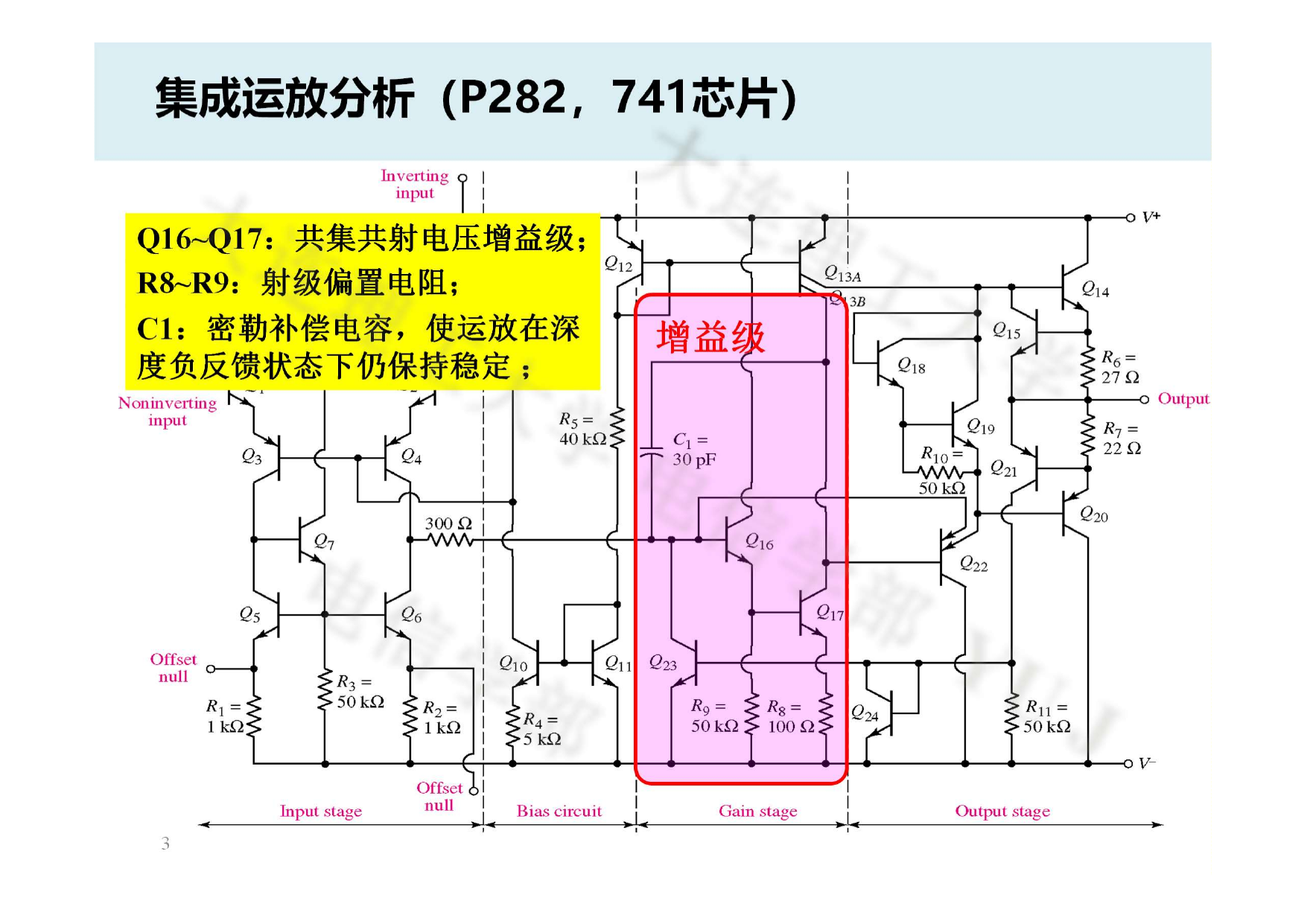

集成运放分析（P282，741芯片）

Q16~Q17：共集共射电压增益级；

R8~R9：射级偏置电阻；  C1：密勒补偿电容，使运放在深	增益级  度负反馈状态下仍保持稳定 ；

3